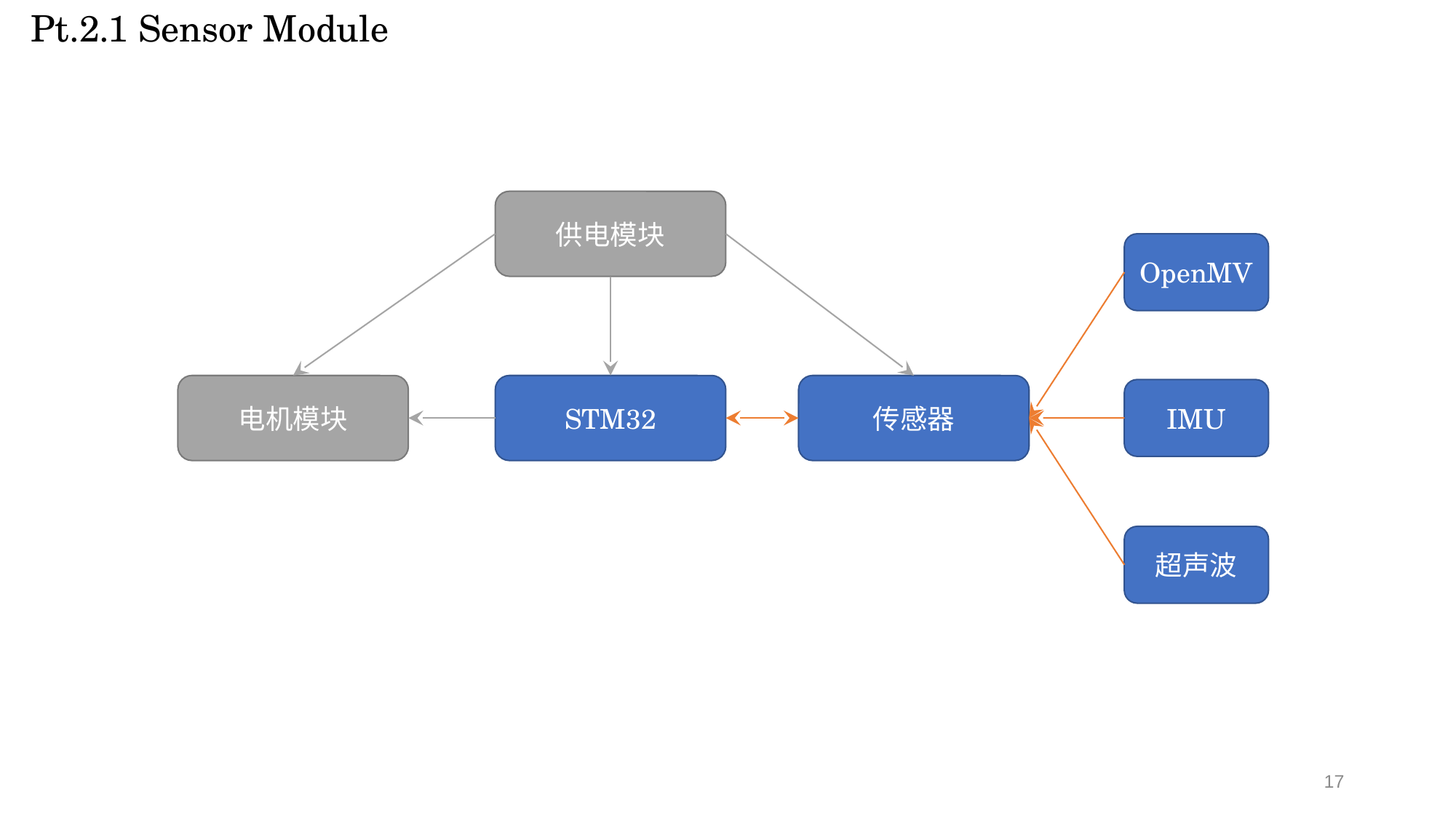

Pt.2.1 Sensor Module
供电模块
OpenMV
电机模块
传感器
STM32
IMU
超声波
17